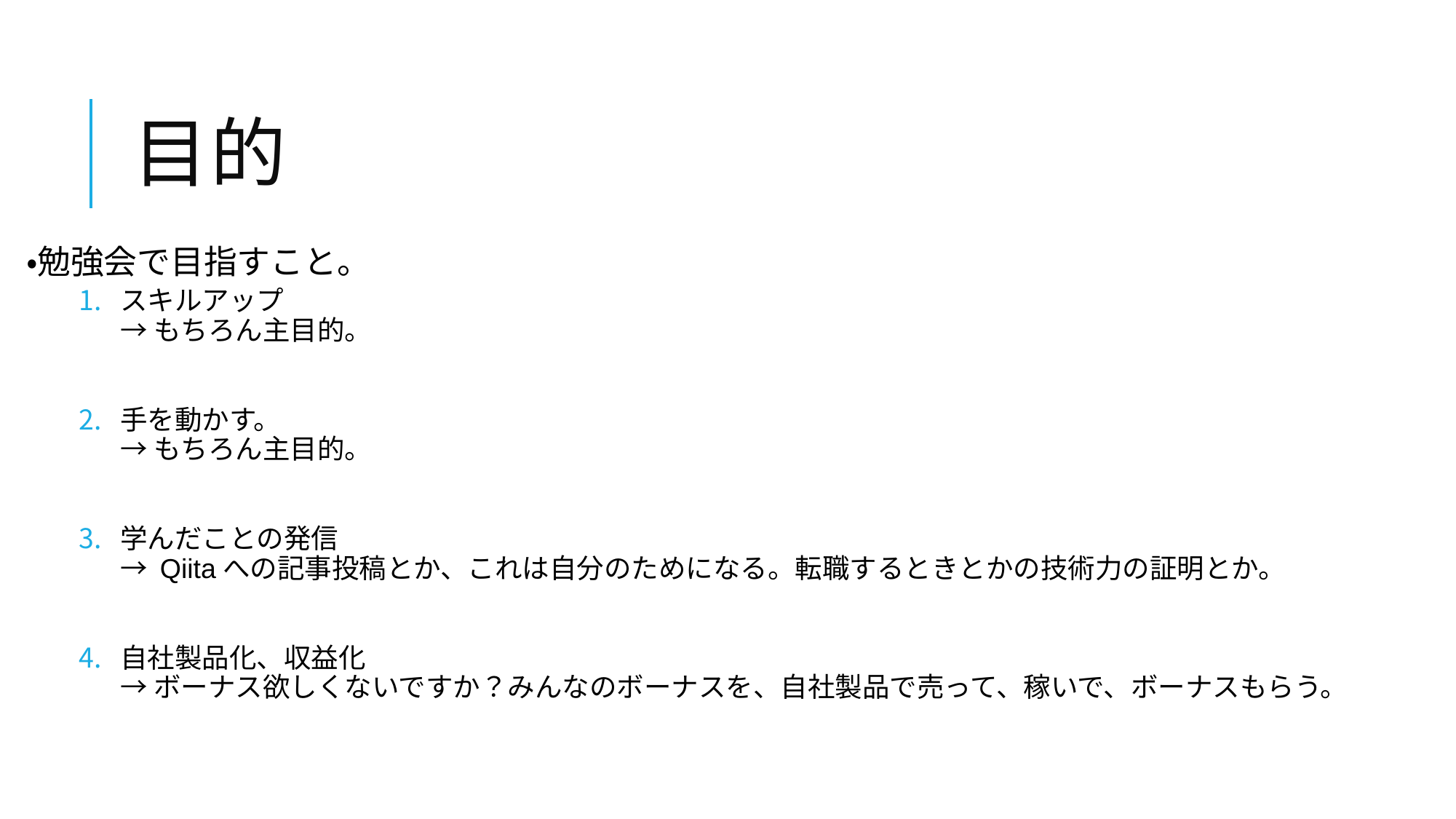

# 目的
・勉強会で目指すこと。
スキルアップ
→ もちろん主目的。

手を動かす。
→ もちろん主目的。

学んだことの発信
→ Qiitaへの記事投稿とか、これは自分のためになる。転職するときとかの技術力の証明とか。

自社製品化、収益化
→ ボーナス欲しくないですか？みんなのボーナスを、自社製品で売って、稼いで、ボーナスもらう。